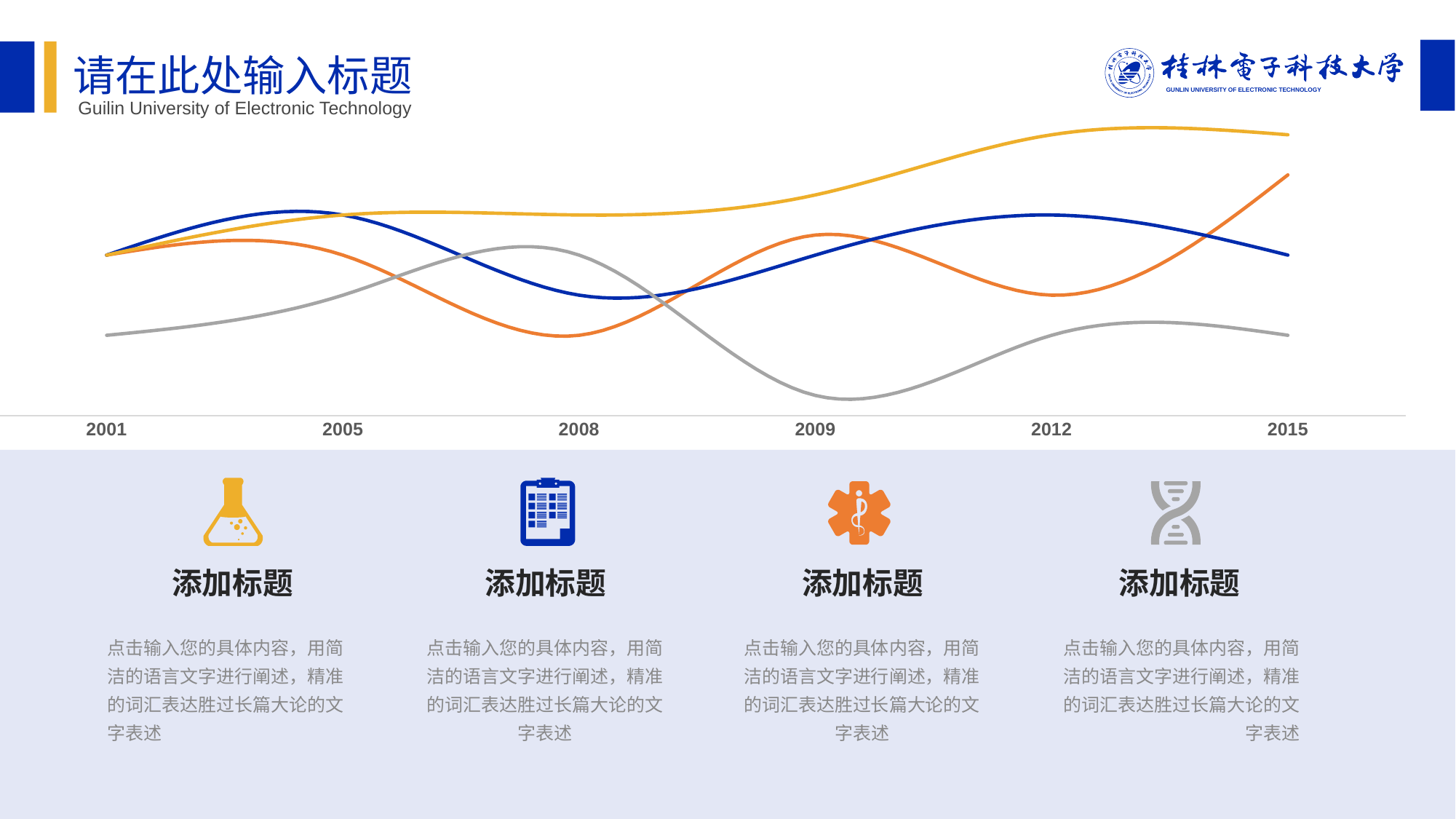

请在此处输入标题

### Chart

| Category | 系列 1 | 系列 2 | 系列 3 | 系列 4 |
|---|---|---|---|---|
| 2001 | 4.0 | 4.0 | 2.0 | 4.0 |
| 2005 | 4.0 | 5.0 | 3.0 | 5.0 |
| 2008 | 2.0 | 3.0 | 4.0 | 5.0 |
| 2009 | 4.5 | 4.0 | 0.5 | 5.5 |
| 2012 | 3.0 | 5.0 | 2.0 | 7.0 |
| 2015 | 6.0 | 4.0 | 2.0 | 7.0 |
Guilin University of Electronic Technology

添加标题
点击输入您的具体内容，用简洁的语言文字进行阐述，精准的词汇表达胜过长篇大论的文字表述

添加标题
点击输入您的具体内容，用简洁的语言文字进行阐述，精准的词汇表达胜过长篇大论的文字表述

添加标题
点击输入您的具体内容，用简洁的语言文字进行阐述，精准的词汇表达胜过长篇大论的文字表述

添加标题
点击输入您的具体内容，用简洁的语言文字进行阐述，精准的词汇表达胜过长篇大论的文字表述